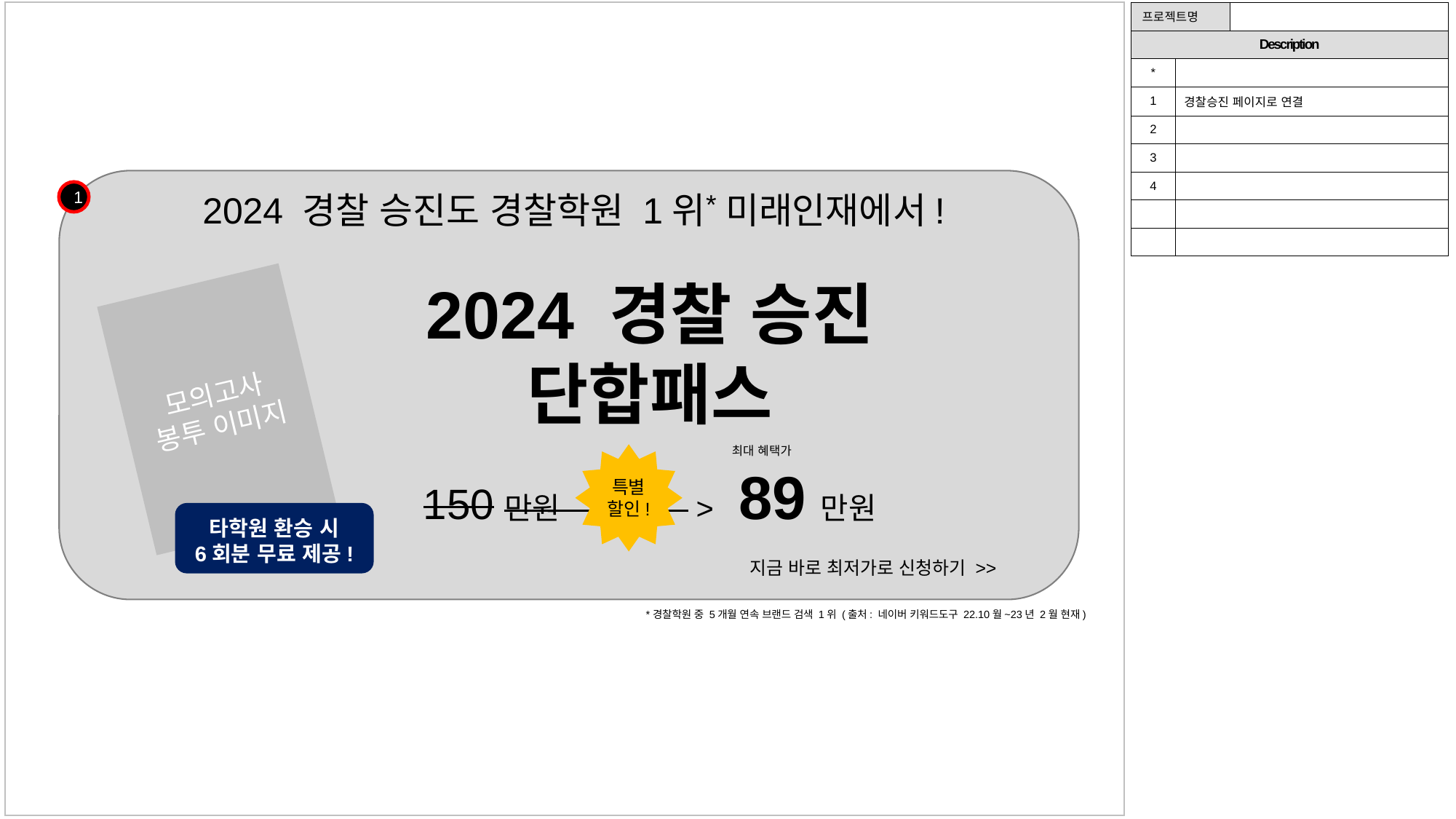

| 프로젝트명 |  |  |
| --- | --- | --- |
| Description |  |  |
| \* |  |  |
| 1 | 경찰승진 페이지로 연결 |  |
| 2 |  |  |
| 3 |  |  |
| 4 |  |  |
|  |  |  |
|  |  |  |

1
*
2024 경찰 승진도 경찰학원 1위  미래인재에서!
2024 경찰 승진
단합패스
모의고사
봉투 이미지
최대 혜택가

150만원               >   89만원
특별
할인!

타학원 환승 시
6회분 무료 제공!
지금 바로 최저가로 신청하기 >>
*경찰학원 중 5개월 연속 브랜드 검색 1위 (출처: 네이버 키워드도구 22.10월~23년 2월 현재)